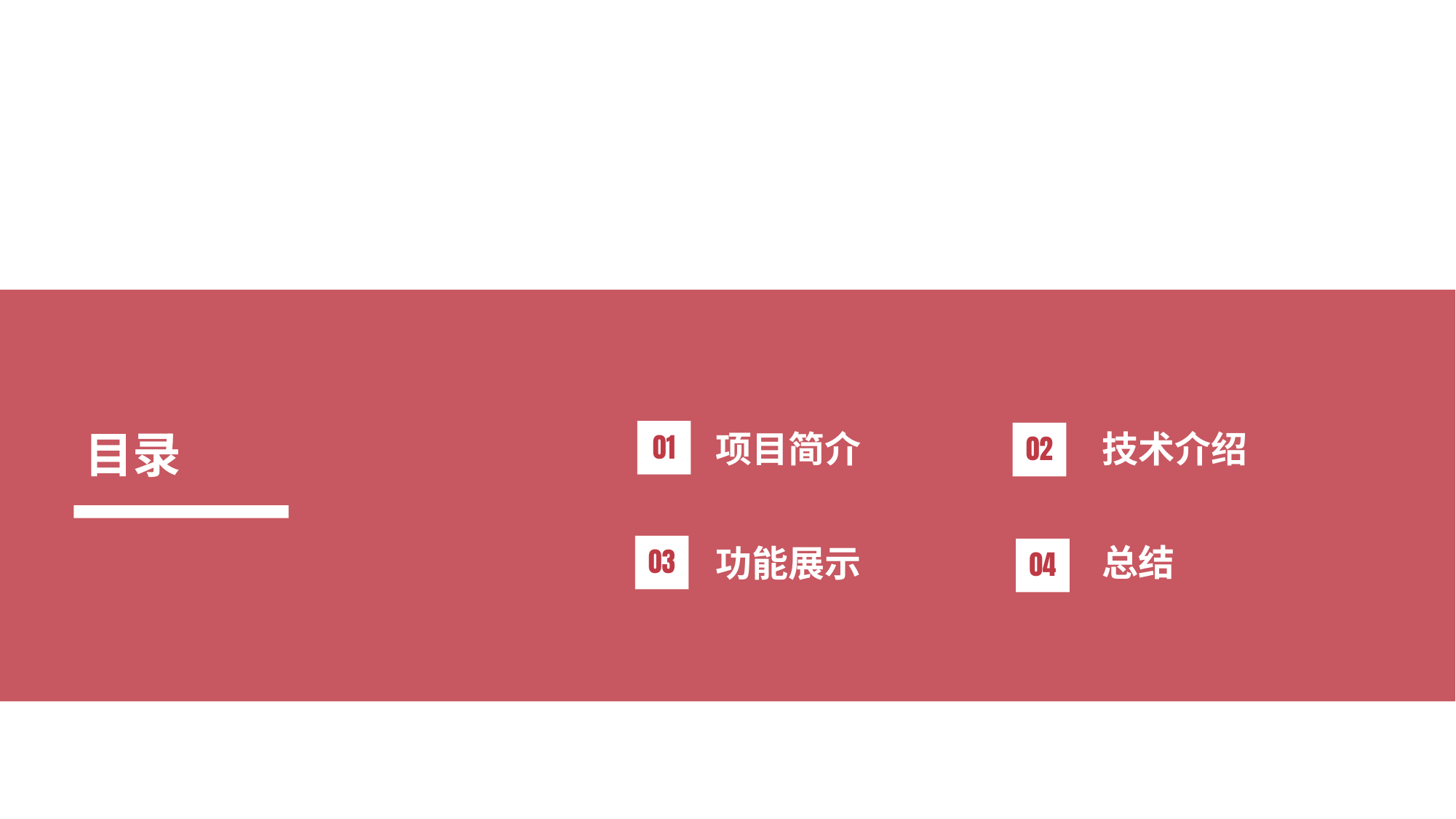

目录
项目简介
技术介绍
01
02

总结
功能展示
03
04